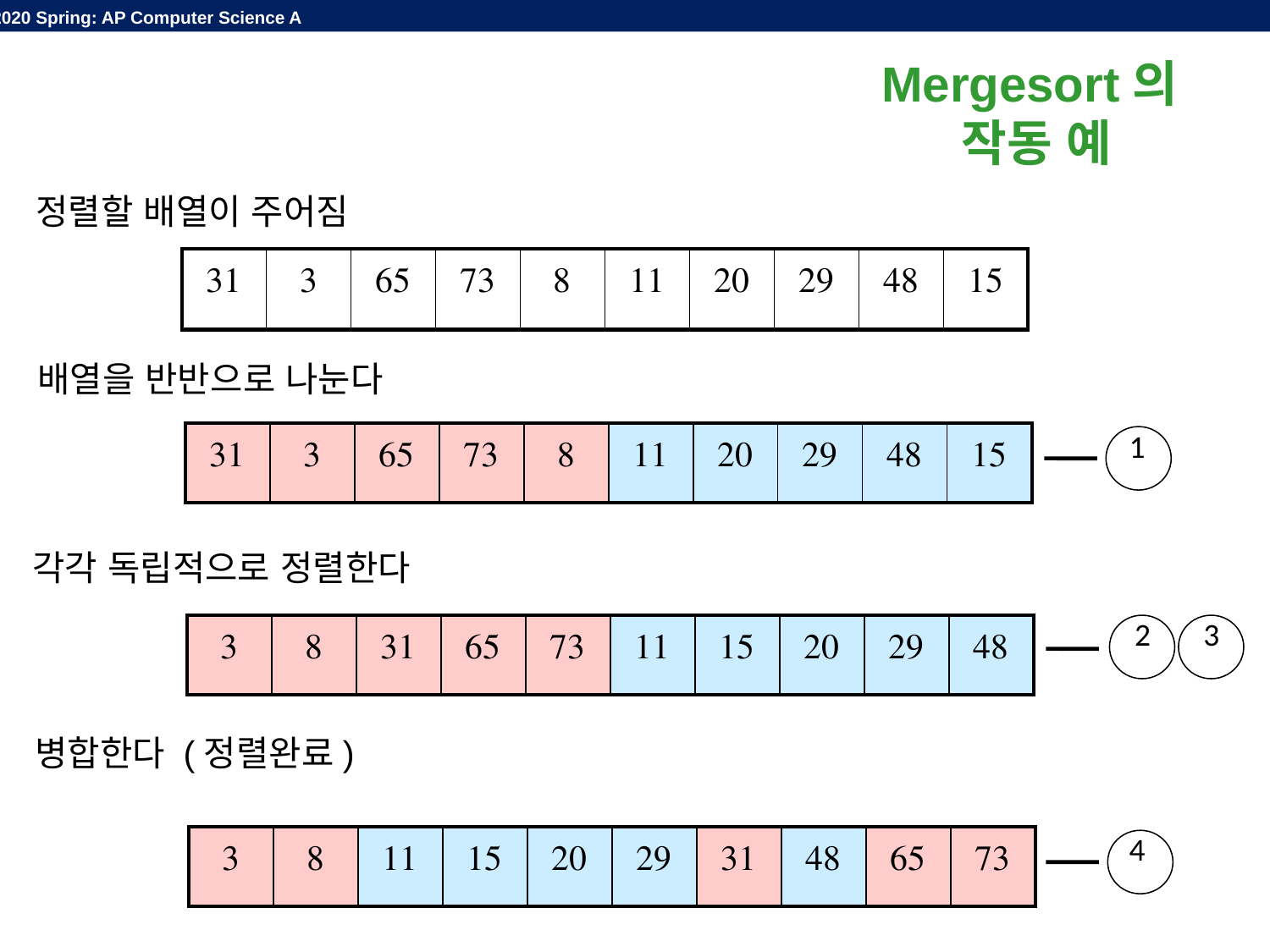

Mergesort의
작동 예
정렬할 배열이 주어짐
| 31 | 3 | 65 | 73 | 8 | 11 | 20 | 29 | 48 | 15 |
| --- | --- | --- | --- | --- | --- | --- | --- | --- | --- |
배열을 반반으로 나눈다

1
| 31 | 3 | 65 | 73 | 8 | 11 | 20 | 29 | 48 | 15 |
| --- | --- | --- | --- | --- | --- | --- | --- | --- | --- |

각각 독립적으로 정렬한다
2
3
| 3 | 8 | 31 | 65 | 73 | 11 | 15 | 20 | 29 | 48 |
| --- | --- | --- | --- | --- | --- | --- | --- | --- | --- |

병합한다 (정렬완료)

4
| 3 | 8 | 11 | 15 | 20 | 29 | 31 | 48 | 65 | 73 |
| --- | --- | --- | --- | --- | --- | --- | --- | --- | --- |